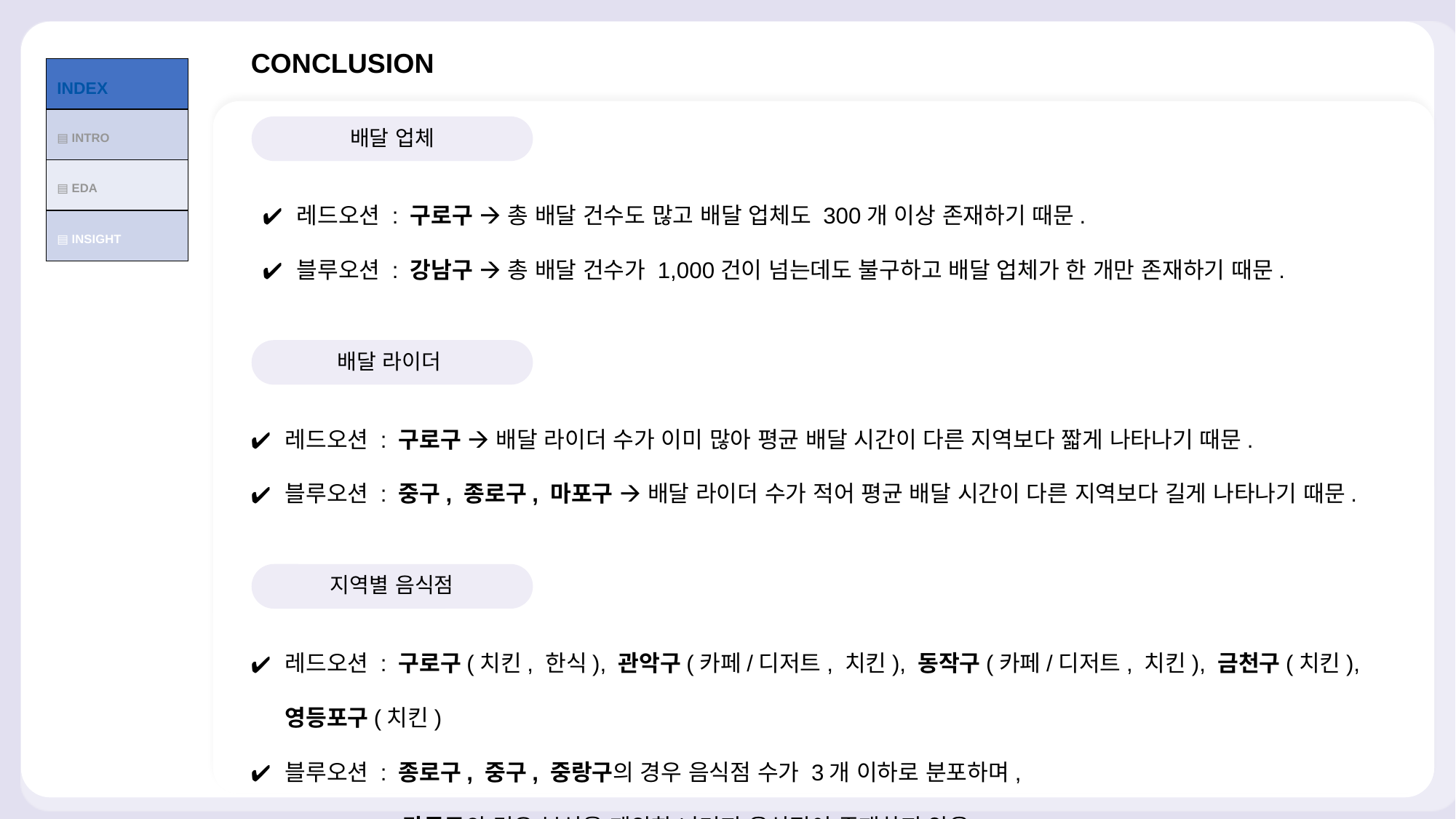

# CONCLUSION

배달 업체
레드오션 : 구로구 🡪 총 배달 건수도 많고 배달 업체도 300개 이상 존재하기 때문.
블루오션 : 강남구 🡪 총 배달 건수가 1,000건이 넘는데도 불구하고 배달 업체가 한 개만 존재하기 때문.

배달 라이더
레드오션 : 구로구 🡪 배달 라이더 수가 이미 많아 평균 배달 시간이 다른 지역보다 짧게 나타나기 때문.
블루오션 : 중구, 종로구, 마포구 🡪 배달 라이더 수가 적어 평균 배달 시간이 다른 지역보다 길게 나타나기 때문.

지역별 음식점
레드오션 : 구로구(치킨, 한식), 관악구(카페/디저트, 치킨), 동작구(카페/디저트, 치킨), 금천구(치킨), 영등포구(치킨)
블루오션 : 종로구, 중구, 중랑구의 경우 음식점 수가 3개 이하로 분포하며,
                       강동구의 경우 분식을 제외한 나머지 음식점이 존재하지 않음